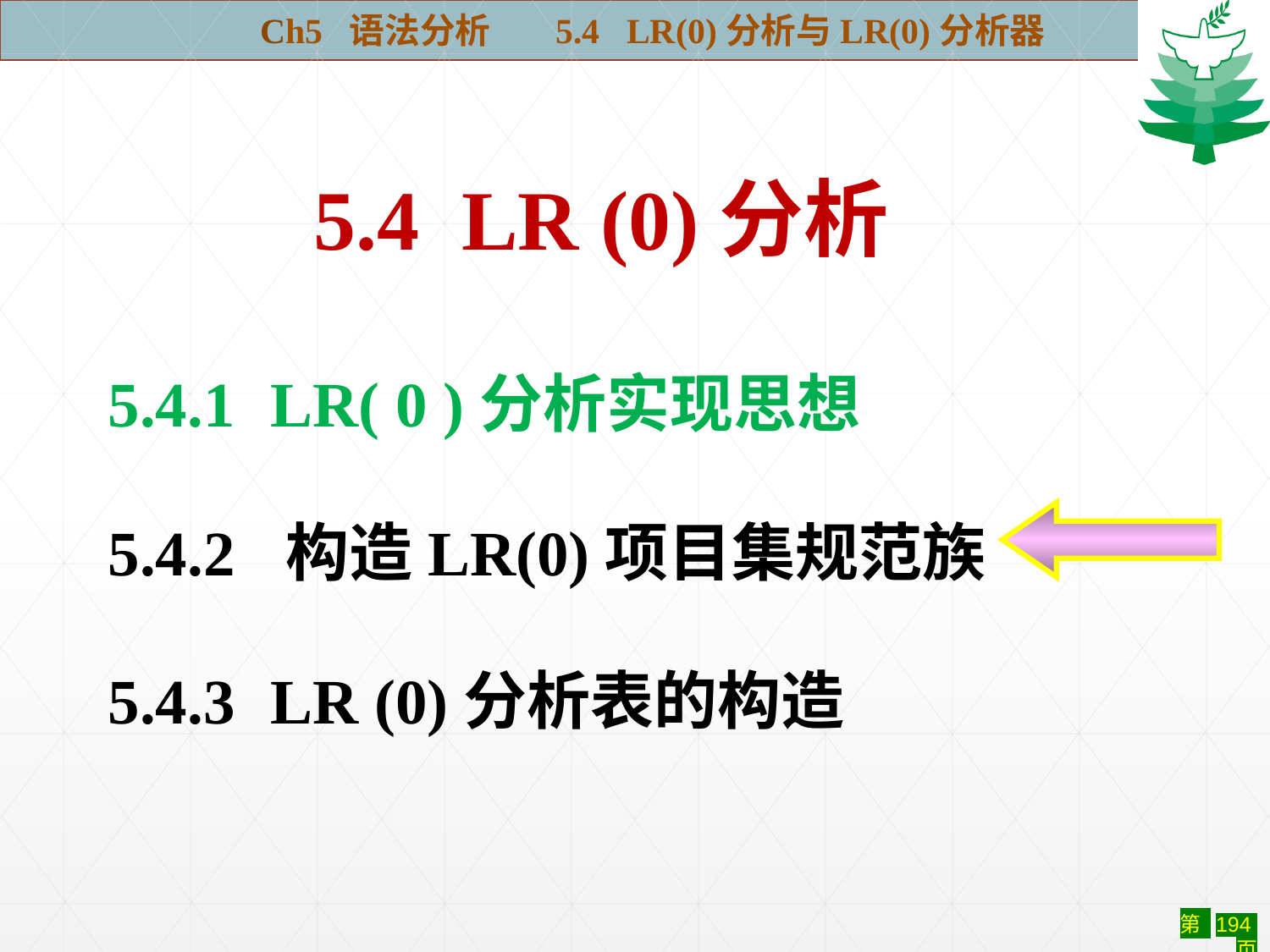

Ch5  语法分析       5.4   LR(0)分析与LR(0)分析器
 5.4  LR (0)分析
5.4.1  LR( 0 )分析实现思想
5.4.2  构造LR(0)项目集规范族
5.4.3  LR (0)分析表的构造